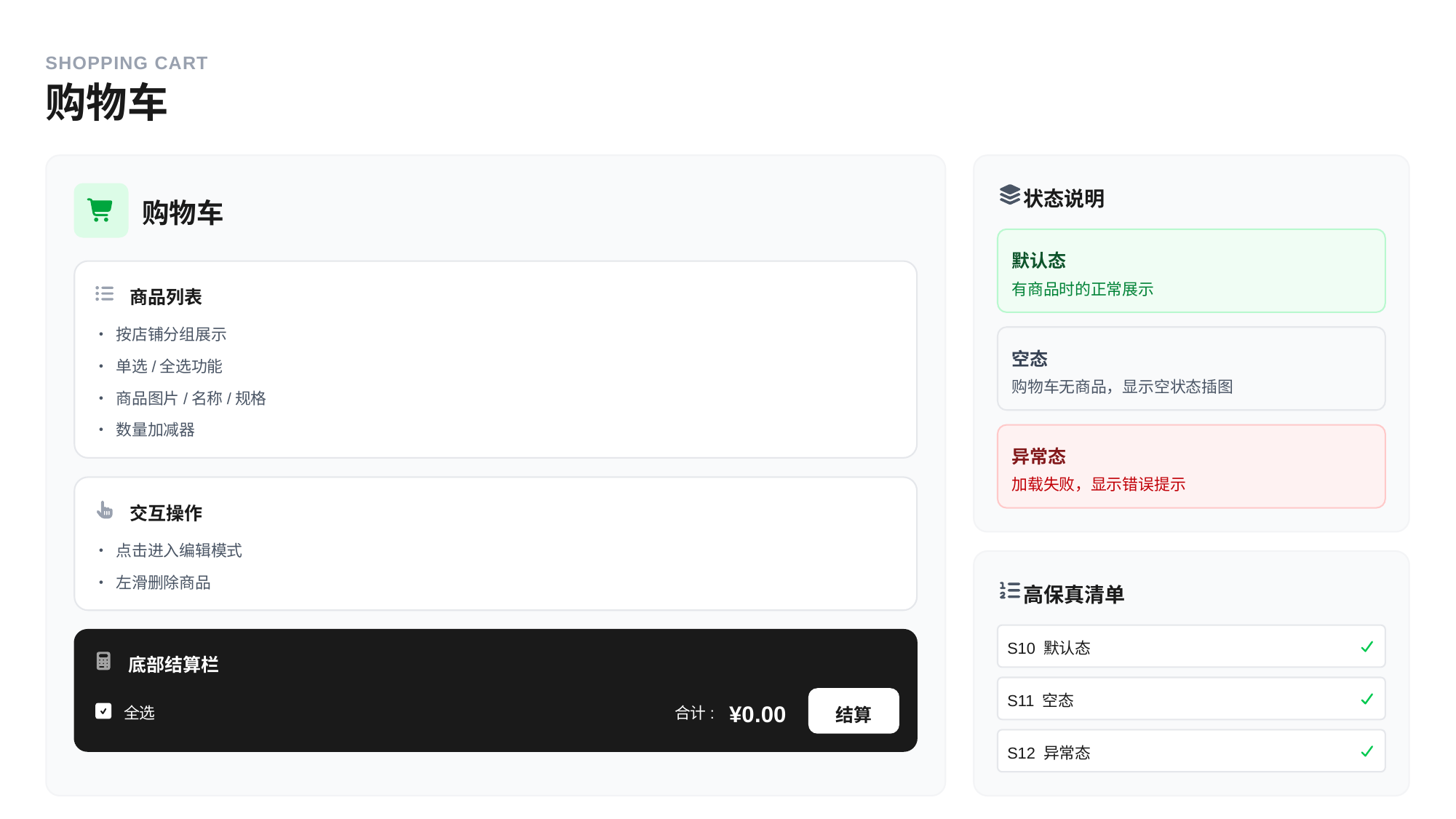

SHOPPING CART
购物车

状态说明

购物车

默认态

有商品时的正常展示
商品列表

• 按店铺分组展示

空态
• 单选/全选功能
购物车无商品，显示空状态插图
• 商品图片/名称/规格
• 数量加减器

异常态
加载失败，显示错误提示

交互操作

• 点击进入编辑模式

• 左滑删除商品
高保真清单

S10 默认态

底部结算栏

S11 空态
结算

¥0.00
全选
合计:

S12 异常态